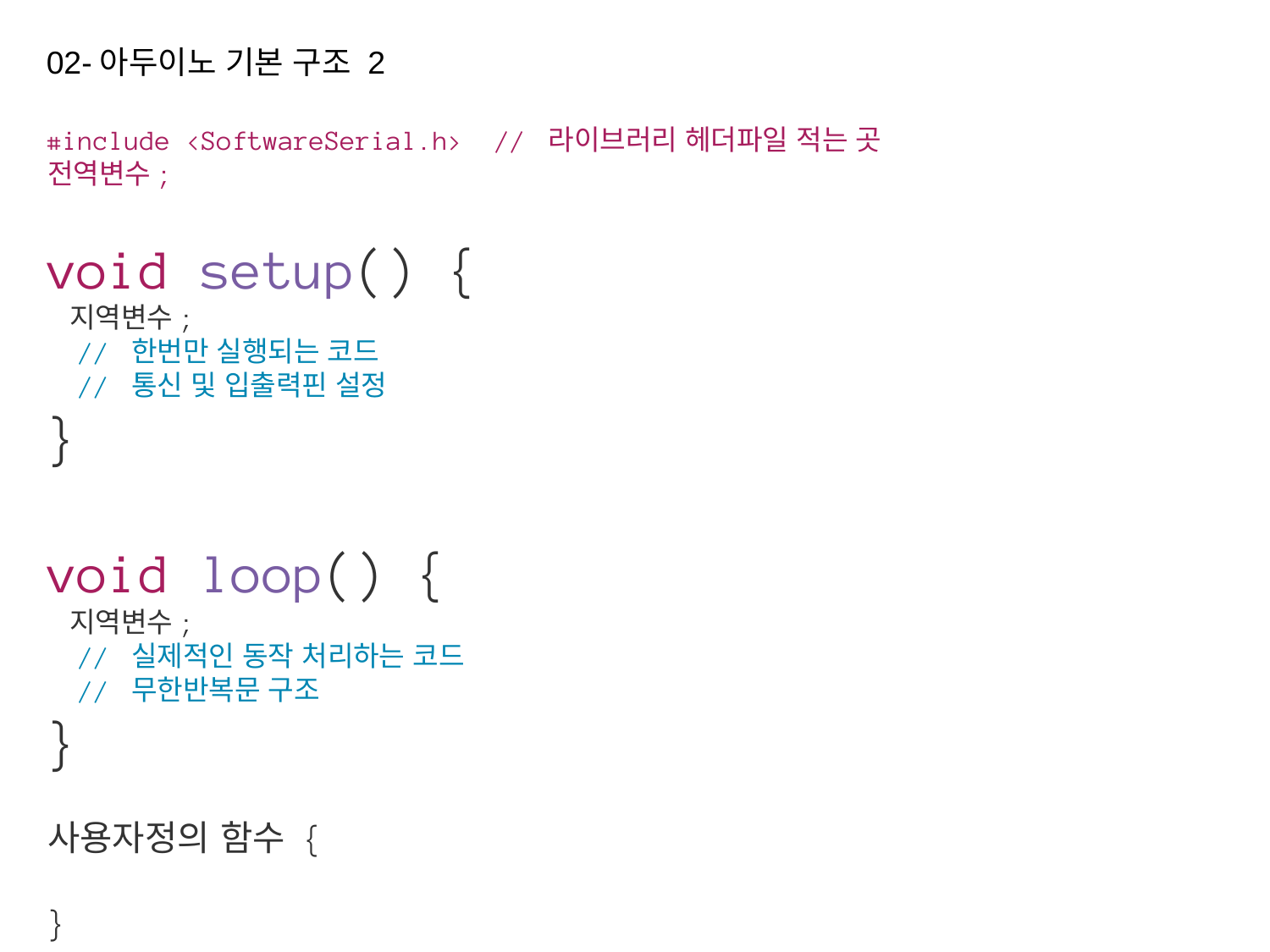

02-아두이노 기본 구조 2
#include <SoftwareSerial.h>  // 라이브러리 헤더파일 적는 곳
전역변수;

void setup() {
  지역변수;
  // 한번만 실행되는 코드
  // 통신 및 입출력핀 설정
}

void loop() {
  지역변수;
  // 실제적인 동작 처리하는 코드
  // 무한반복문 구조
}

사용자정의 함수 {

}